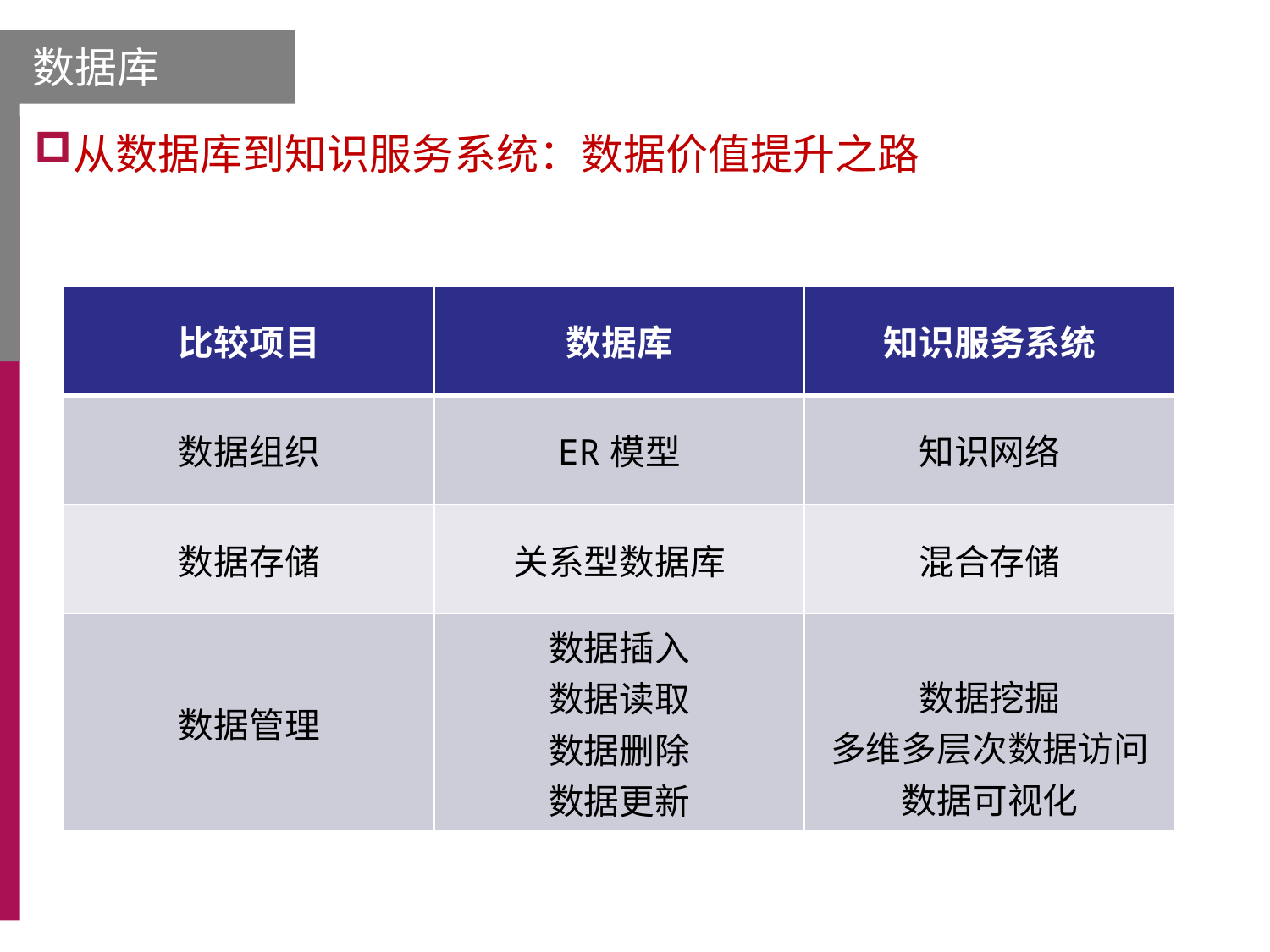

数据库
从数据库到知识服务系统：数据价值提升之路

| 比较项目 | 数据库 | 知识服务系统 |
| --- | --- | --- |
| 数据组织 | ER模型 | 知识网络 |
| 数据存储 | 关系型数据库 | 混合存储 |
| 数据管理 | 数据插入 数据读取 数据删除 数据更新 | 数据挖掘 多维多层次数据访问 数据可视化 |
75